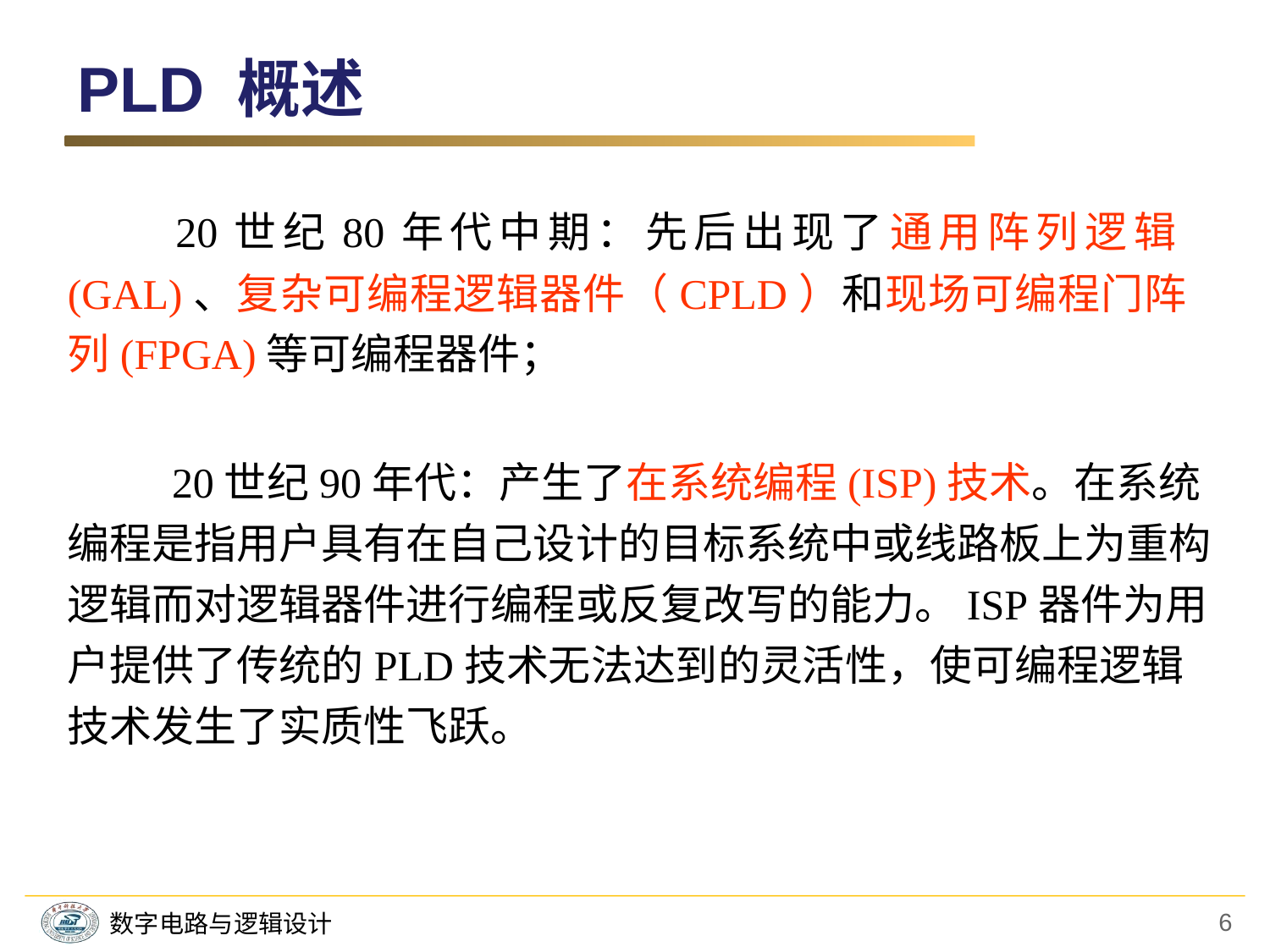

PLD 概述
　　20世纪80年代中期：先后出现了通用阵列逻辑(GAL)、复杂可编程逻辑器件（CPLD）和现场可编程门阵列(FPGA)等可编程器件；
　　 20世纪90年代：产生了在系统编程(ISP)技术。在系统编程是指用户具有在自己设计的目标系统中或线路板上为重构逻辑而对逻辑器件进行编程或反复改写的能力。ISP器件为用户提供了传统的PLD技术无法达到的灵活性，使可编程逻辑技术发生了实质性飞跃。
6
数字电路与逻辑设计